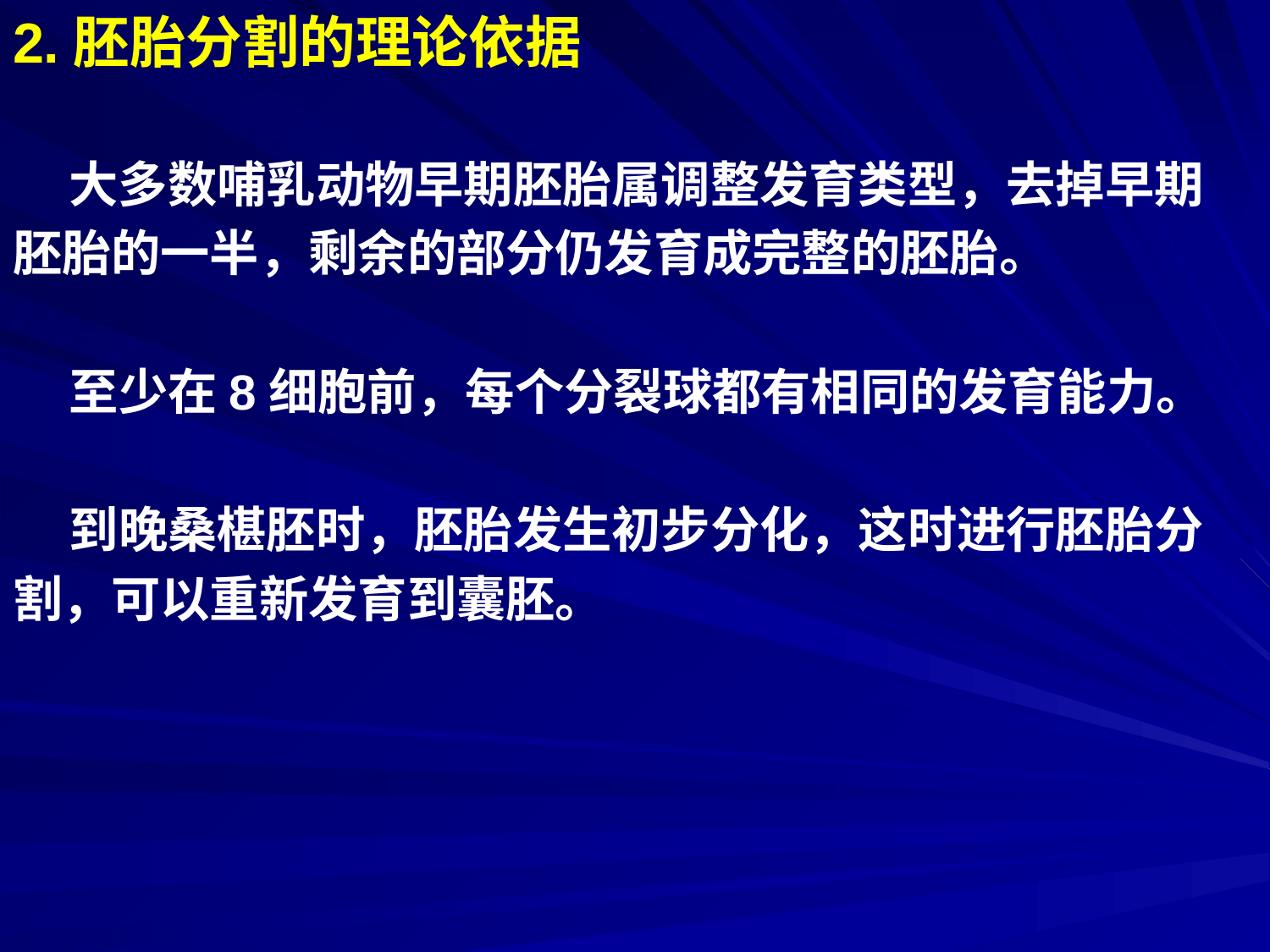

2.胚胎分割的理论依据

    大多数哺乳动物早期胚胎属调整发育类型，去掉早期
胚胎的一半，剩余的部分仍发育成完整的胚胎。

    至少在8细胞前，每个分裂球都有相同的发育能力。

    到晚桑椹胚时，胚胎发生初步分化，这时进行胚胎分
割，可以重新发育到囊胚。